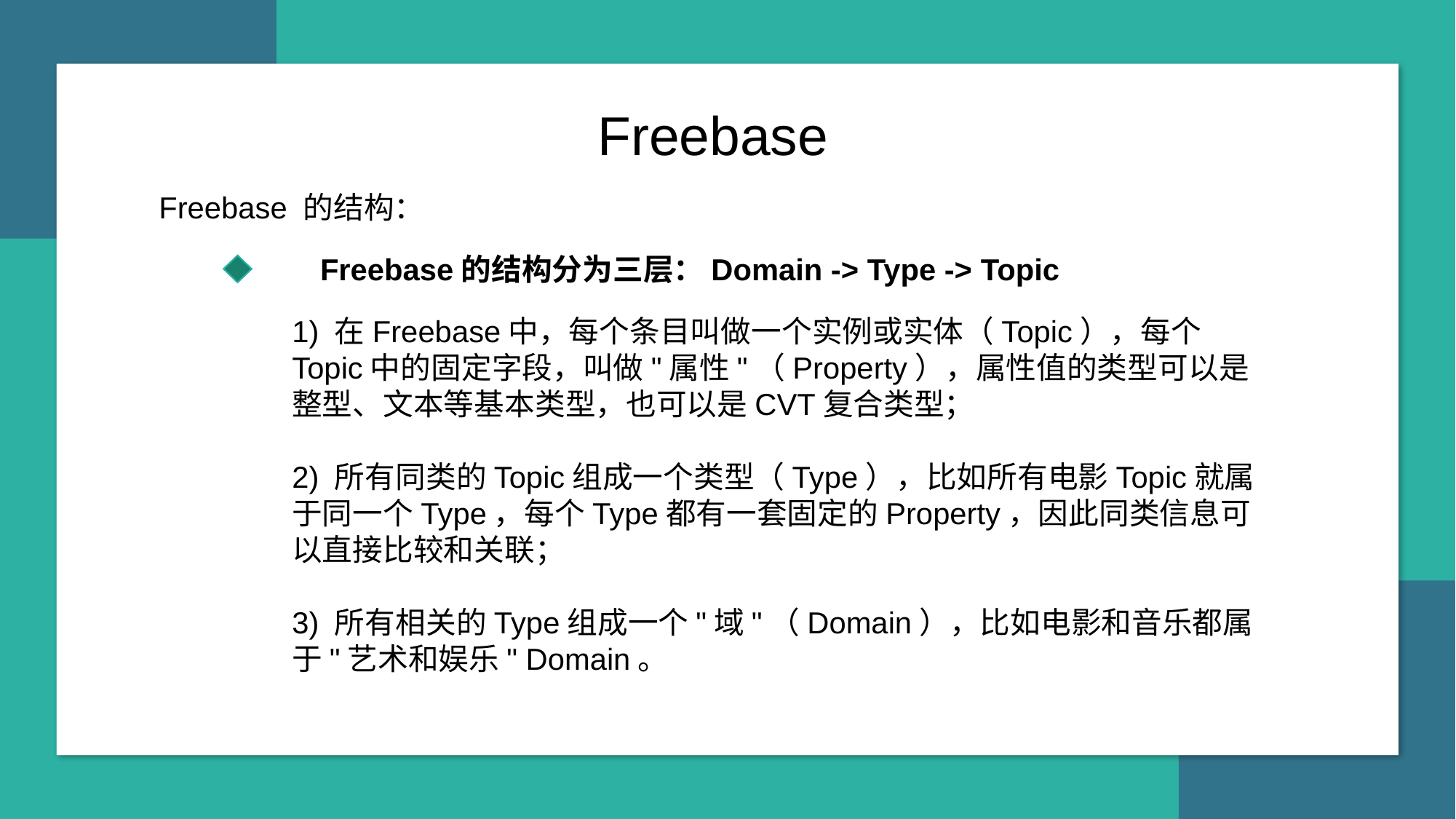

Freebase
 Freebase 的结构：
Freebase的结构分为三层：Domain -> Type -> Topic

1) 在Freebase中，每个条目叫做一个实例或实体（Topic），每个Topic中的固定字段，叫做"属性"（Property），属性值的类型可以是整型、文本等基本类型，也可以是CVT复合类型；

2) 所有同类的Topic组成一个类型（Type），比如所有电影Topic就属于同一个Type，每个Type都有一套固定的Property，因此同类信息可以直接比较和关联；

3) 所有相关的Type组成一个"域"（Domain），比如电影和音乐都属于"艺术和娱乐" Domain。